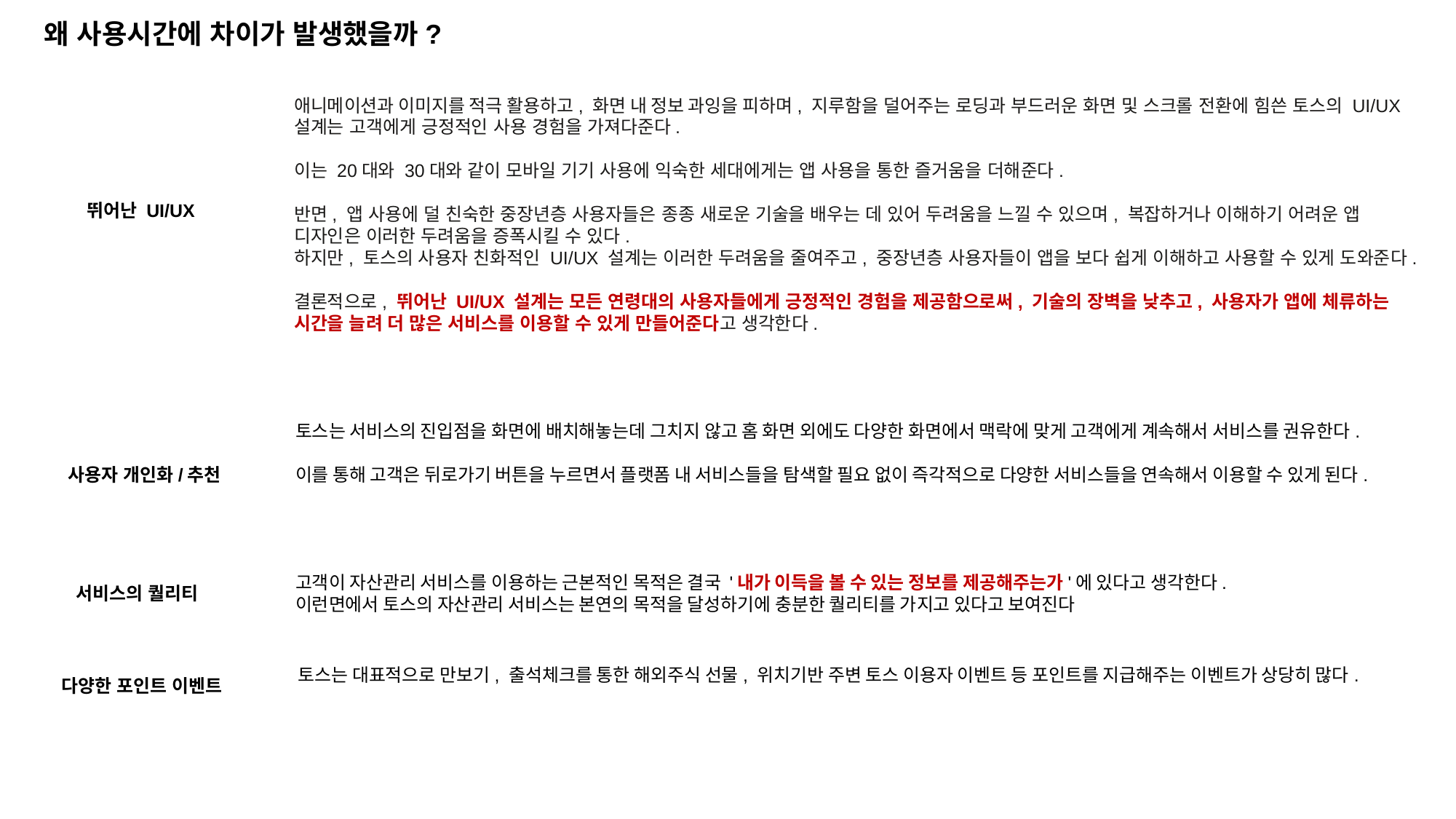

왜 사용시간에 차이가 발생했을까?
애니메이션과 이미지를 적극 활용하고, 화면 내 정보 과잉을 피하며, 지루함을 덜어주는 로딩과 부드러운 화면 및 스크롤 전환에 힘쓴 토스의 UI/UX 설계는 고객에게 긍정적인 사용 경험을 가져다준다.

이는 20대와 30대와 같이 모바일 기기 사용에 익숙한 세대에게는 앱 사용을 통한 즐거움을 더해준다.

반면, 앱 사용에 덜 친숙한 중장년층 사용자들은 종종 새로운 기술을 배우는 데 있어 두려움을 느낄 수 있으며, 복잡하거나 이해하기 어려운 앱 디자인은 이러한 두려움을 증폭시킬 수 있다.
하지만, 토스의 사용자 친화적인 UI/UX 설계는 이러한 두려움을 줄여주고, 중장년층 사용자들이 앱을 보다 쉽게 이해하고 사용할 수 있게 도와준다.

결론적으로, 뛰어난 UI/UX 설계는 모든 연령대의 사용자들에게 긍정적인 경험을 제공함으로써, 기술의 장벽을 낮추고, 사용자가 앱에 체류하는 시간을 늘려 더 많은 서비스를 이용할 수 있게 만들어준다고 생각한다.
뛰어난 UI/UX
토스는 서비스의 진입점을 화면에 배치해놓는데 그치지 않고 홈 화면 외에도 다양한 화면에서 맥락에 맞게 고객에게 계속해서 서비스를 권유한다.

이를 통해 고객은 뒤로가기 버튼을 누르면서 플랫폼 내 서비스들을 탐색할 필요 없이 즉각적으로 다양한 서비스들을 연속해서 이용할 수 있게 된다.
사용자 개인화/추천
고객이 자산관리 서비스를 이용하는 근본적인 목적은 결국 '내가 이득을 볼 수 있는 정보를 제공해주는가'에 있다고 생각한다.
이런면에서 토스의 자산관리 서비스는 본연의 목적을 달성하기에 충분한 퀄리티를 가지고 있다고 보여진다
서비스의 퀄리티
토스는 대표적으로 만보기, 출석체크를 통한 해외주식 선물, 위치기반 주변 토스 이용자 이벤트 등 포인트를 지급해주는 이벤트가 상당히 많다.
다양한 포인트 이벤트